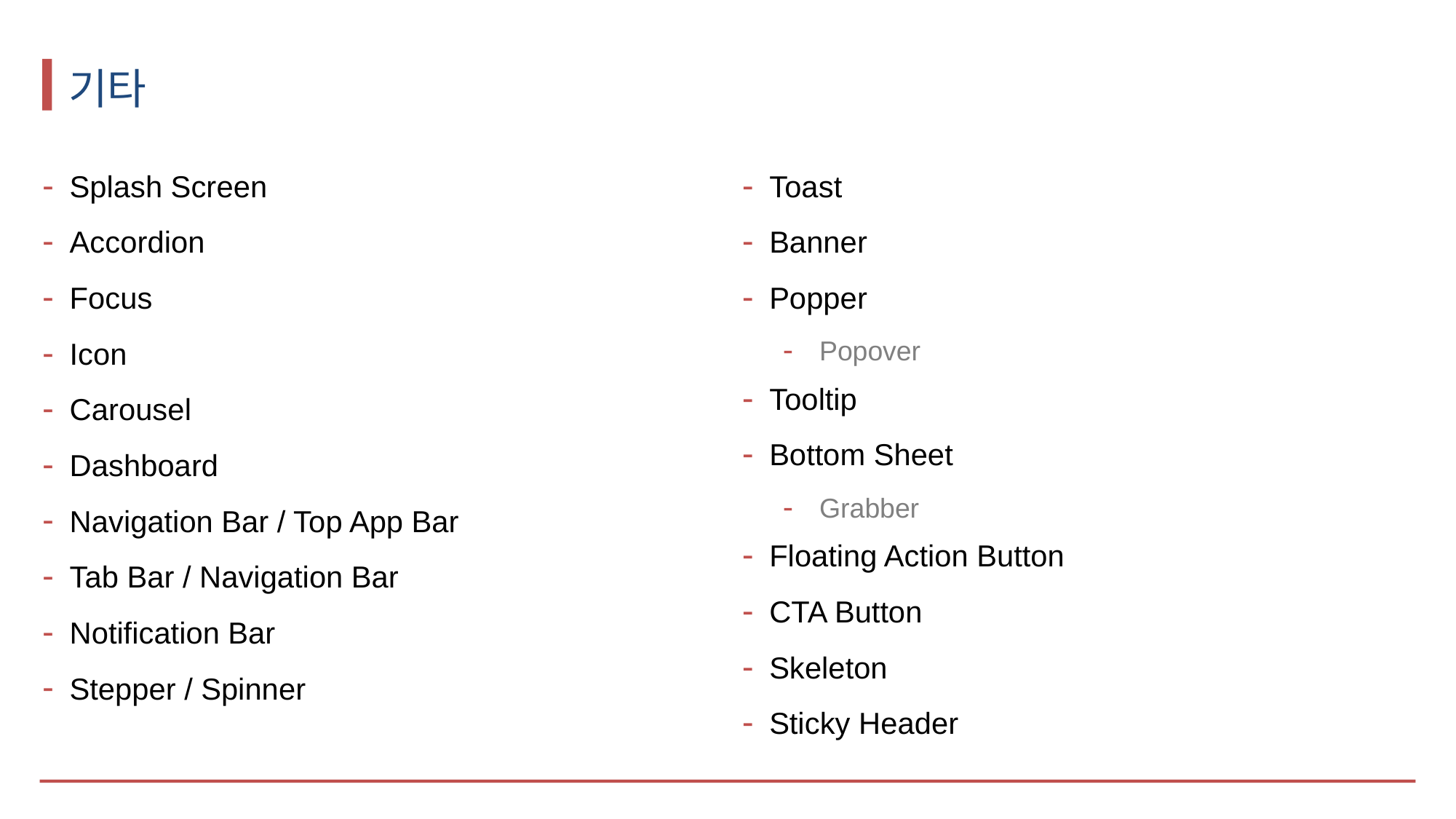

# 기타
Splash Screen
Accordion
Focus
Icon
Carousel
Dashboard
Navigation Bar / Top App Bar
Tab Bar / Navigation Bar
Notification Bar
Stepper / Spinner
Toast
Banner
Popper
Popover
Tooltip
Bottom Sheet
Grabber
Floating Action Button
CTA Button
Skeleton
Sticky Header